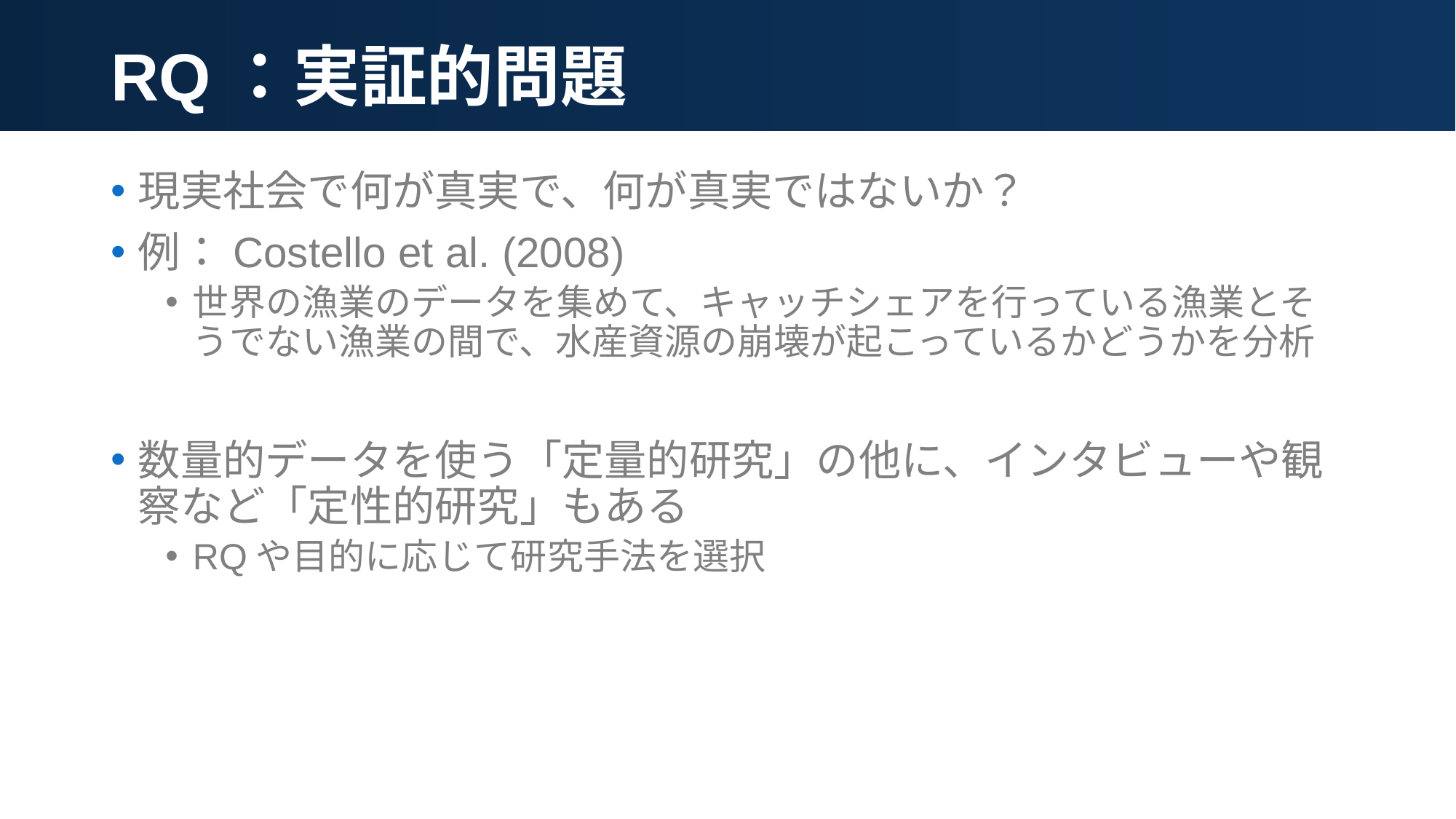

# RQ：実証的問題
現実社会で何が真実で、何が真実ではないか？
例：Costello et al. (2008)
世界の漁業のデータを集めて、キャッチシェアを行っている漁業とそうでない漁業の間で、水産資源の崩壊が起こっているかどうかを分析

数量的データを使う「定量的研究」の他に、インタビューや観察など「定性的研究」もある
RQや目的に応じて研究手法を選択